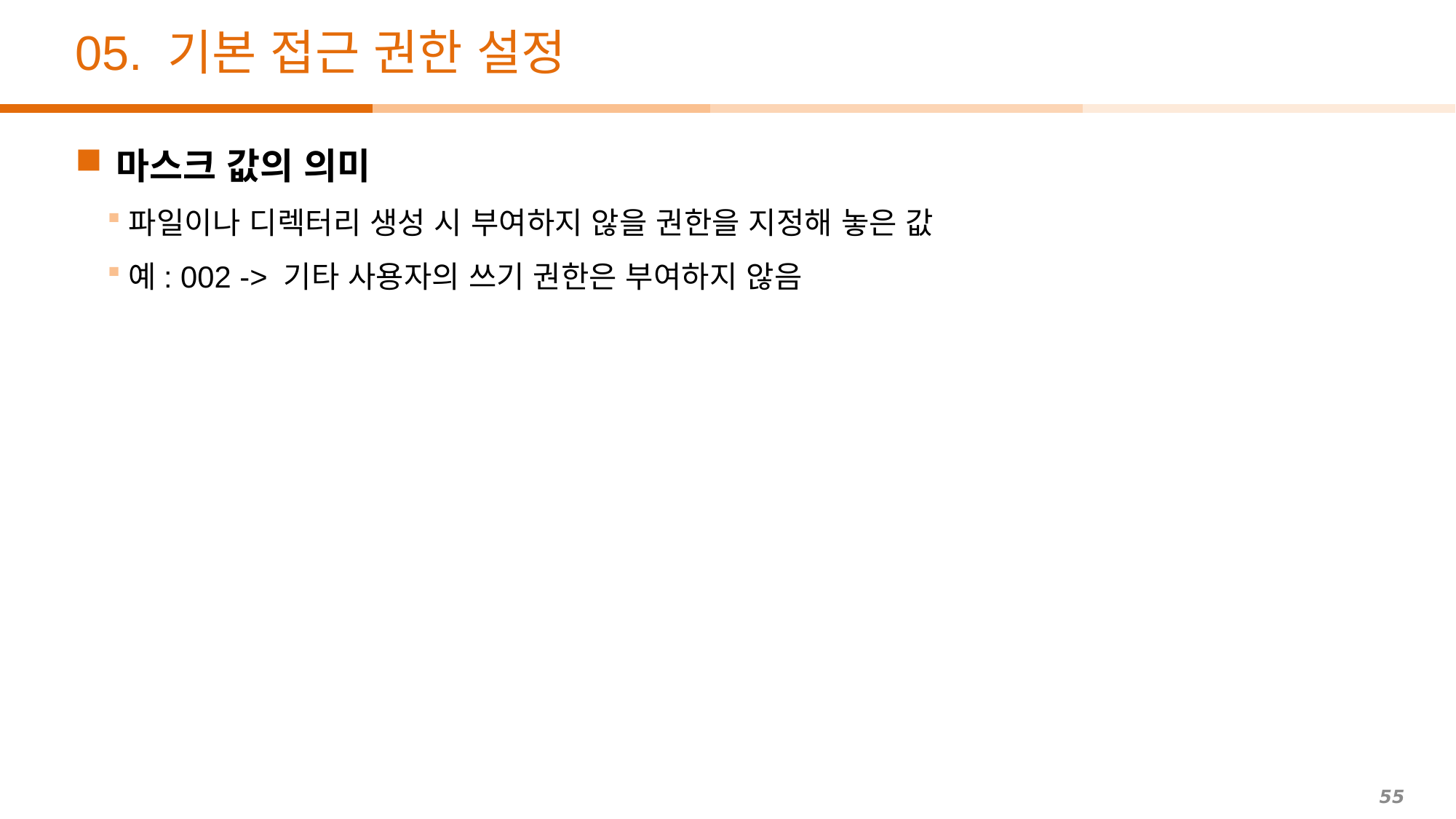

# 05. 기본 접근 권한 설정
마스크 값의 의미
파일이나 디렉터리 생성 시 부여하지 않을 권한을 지정해 놓은 값
예: 002 -> 기타 사용자의 쓰기 권한은 부여하지 않음